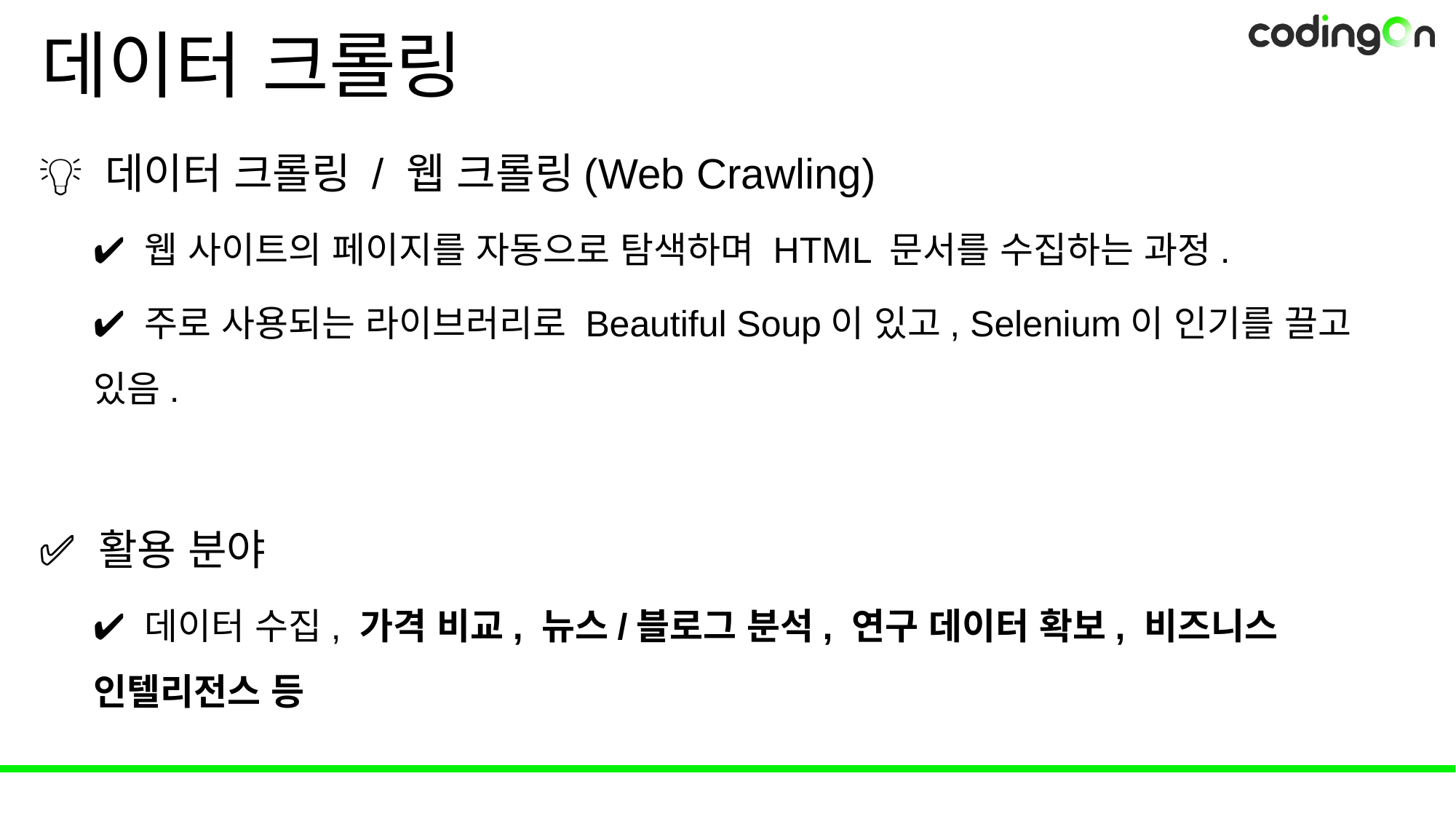

# 데이터 크롤링
💡 데이터 크롤링 / 웹 크롤링(Web Crawling)
✔️ 웹 사이트의 페이지를 자동으로 탐색하며 HTML 문서를 수집하는 과정.
✔️ 주로 사용되는 라이브러리로 Beautiful Soup이 있고, Selenium이 인기를 끌고 있음.

✅ 활용 분야
✔️ 데이터 수집, 가격 비교, 뉴스/블로그 분석, 연구 데이터 확보, 비즈니스 인텔리전스 등